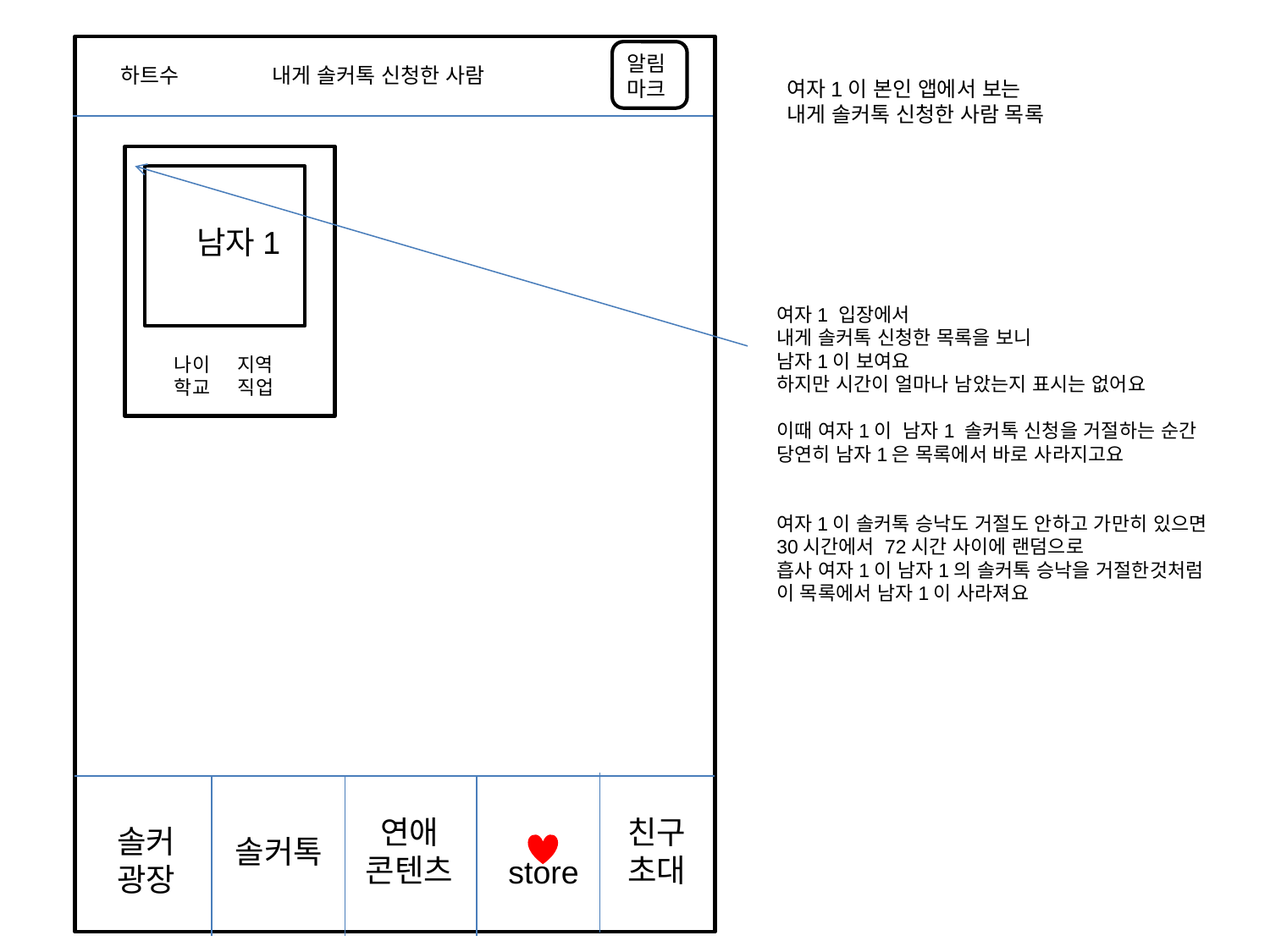

알림
마크
하트수
내게 솔커톡 신청한 사람
여자1이 본인 앱에서 보는
내게 솔커톡 신청한 사람 목록

남자1
여자1 입장에서
내게 솔커톡 신청한 목록을 보니
남자1이 보여요
하지만 시간이 얼마나 남았는지 표시는 없어요

이때 여자1이  남자1 솔커톡 신청을 거절하는 순간
당연히 남자1은 목록에서 바로 사라지고요

여자1이 솔커톡 승낙도 거절도 안하고 가만히 있으면
30시간에서 72시간 사이에 랜덤으로
흡사 여자1이 남자1의 솔커톡 승낙을 거절한것처럼
이 목록에서 남자1이 사라져요
나이     지역
학교     직업
연애
콘텐츠
친구
초대
솔커
광장
솔커톡

store